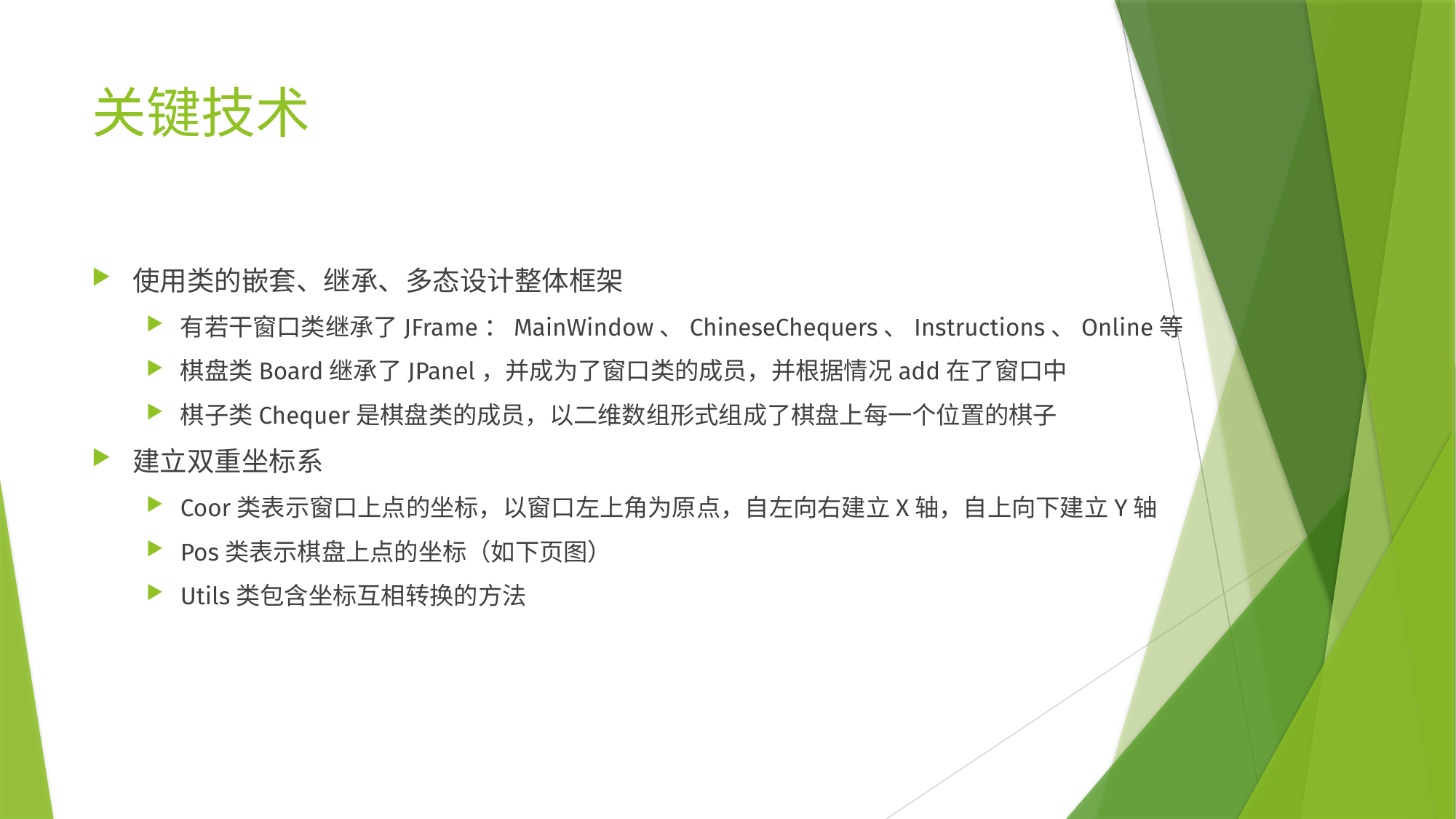

# 关键技术
使用类的嵌套、继承、多态设计整体框架
有若干窗口类继承了JFrame：MainWindow、ChineseChequers、Instructions、Online等
棋盘类Board继承了JPanel，并成为了窗口类的成员，并根据情况add在了窗口中
棋子类Chequer是棋盘类的成员，以二维数组形式组成了棋盘上每一个位置的棋子
建立双重坐标系
Coor类表示窗口上点的坐标，以窗口左上角为原点，自左向右建立X轴，自上向下建立Y轴
Pos类表示棋盘上点的坐标（如下页图）
Utils类包含坐标互相转换的方法